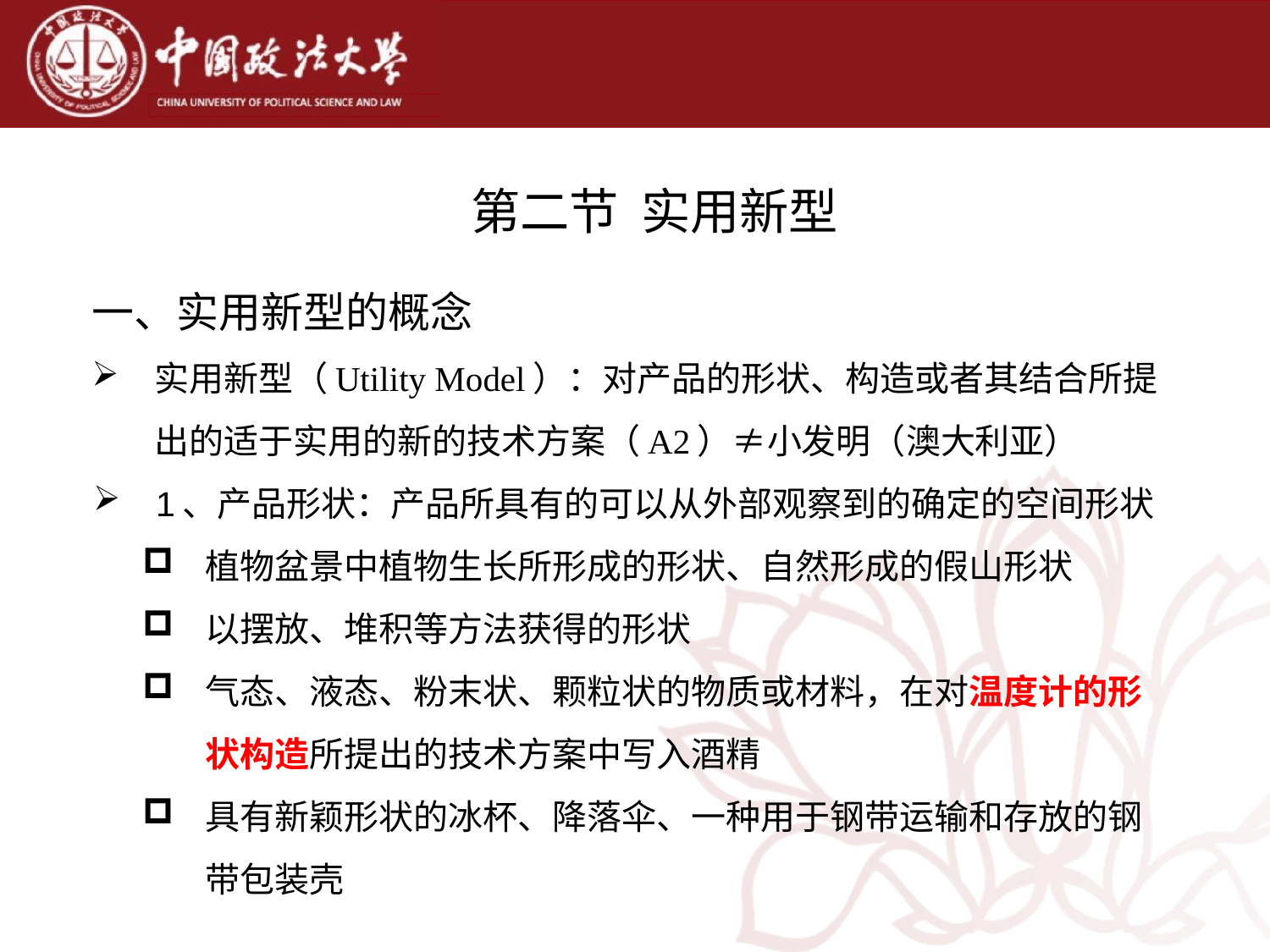

# 第二节  实用新型
一、实用新型的概念
实用新型（Utility Model）：对产品的形状、构造或者其结合所提出的适于实用的新的技术方案（A2）≠小发明（澳大利亚）
1、产品形状：产品所具有的可以从外部观察到的确定的空间形状
植物盆景中植物生长所形成的形状、自然形成的假山形状
以摆放、堆积等方法获得的形状
气态、液态、粉末状、颗粒状的物质或材料，在对温度计的形状构造所提出的技术方案中写入酒精
具有新颖形状的冰杯、降落伞、一种用于钢带运输和存放的钢带包装壳